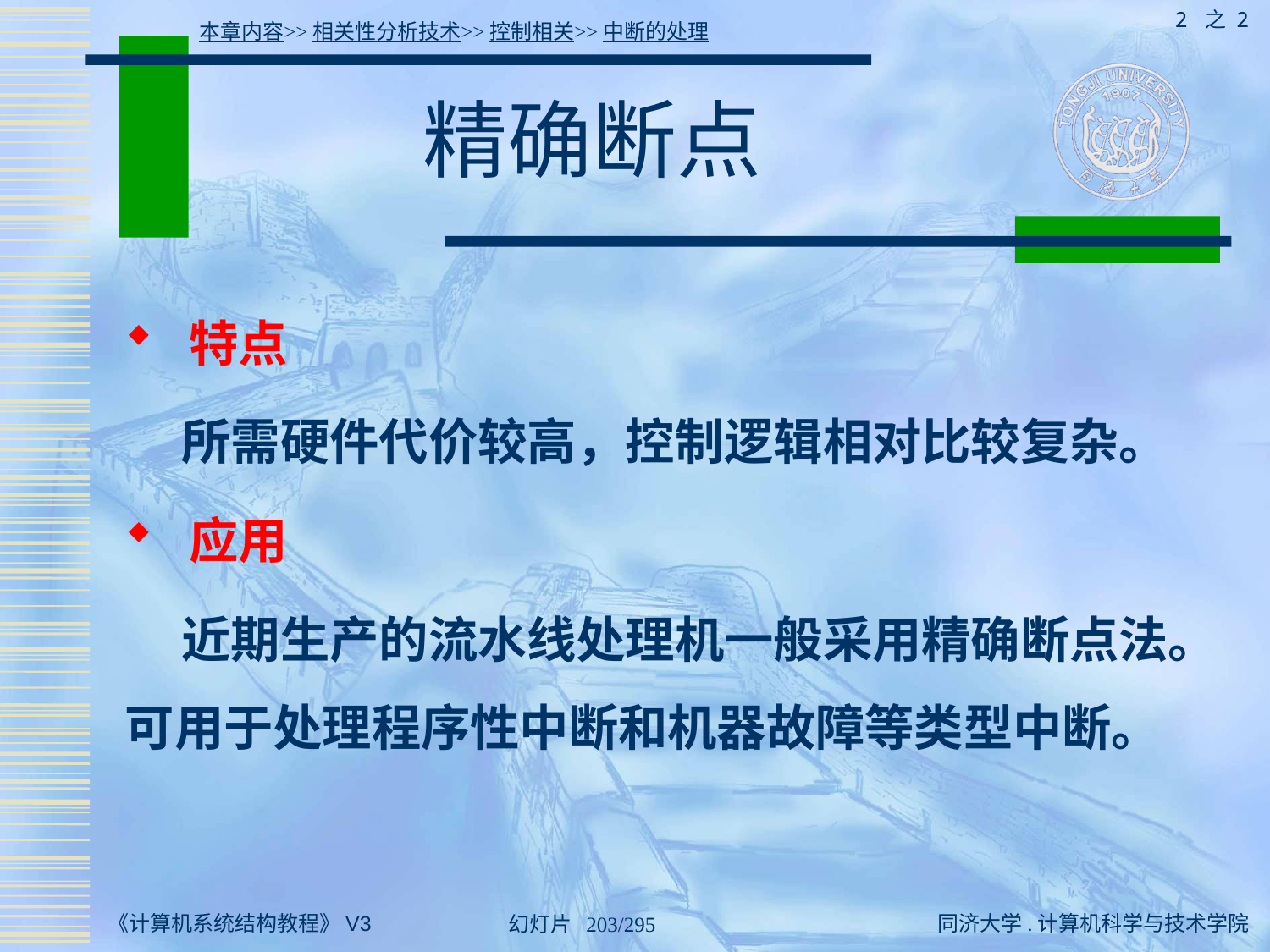

2 之 2
本章内容>>相关性分析技术>>控制相关>>中断的处理
# 精确断点
  特点
    所需硬件代价较高，控制逻辑相对比较复杂。
  应用
    近期生产的流水线处理机一般采用精确断点法。可用于处理程序性中断和机器故障等类型中断。